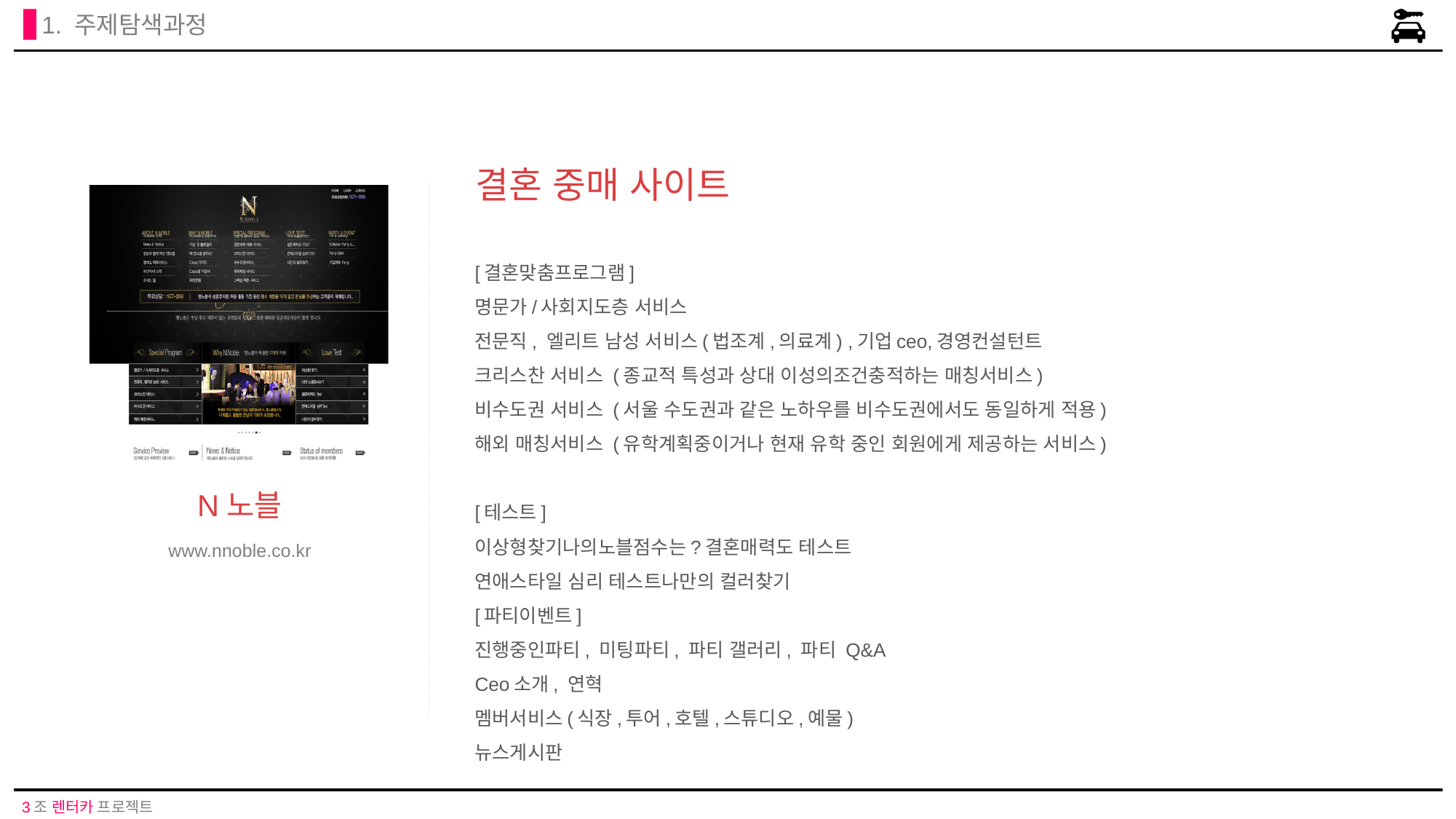

1. 주제탐색과정
결혼 중매 사이트

N노블
www.nnoble.co.kr

[결혼맞춤프로그램]
명문가/사회지도층 서비스
전문직, 엘리트 남성 서비스(법조계,의료계) ,기업ceo,경영컨설턴트
크리스찬 서비스 (종교적 특성과 상대 이성의조건충적하는 매칭서비스)
비수도권 서비스 (서울 수도권과 같은 노하우를 비수도권에서도 동일하게 적용)
해외 매칭서비스 (유학계획중이거나 현재 유학 중인 회원에게 제공하는 서비스)

[테스트]
이상형찾기나의노블점수는?결혼매력도 테스트
연애스타일 심리 테스트나만의 컬러찾기
[파티이벤트]
진행중인파티, 미팅파티, 파티 갤러리, 파티 Q&A
Ceo소개, 연혁
멤버서비스(식장,투어,호텔,스튜디오,예물)
뉴스게시판